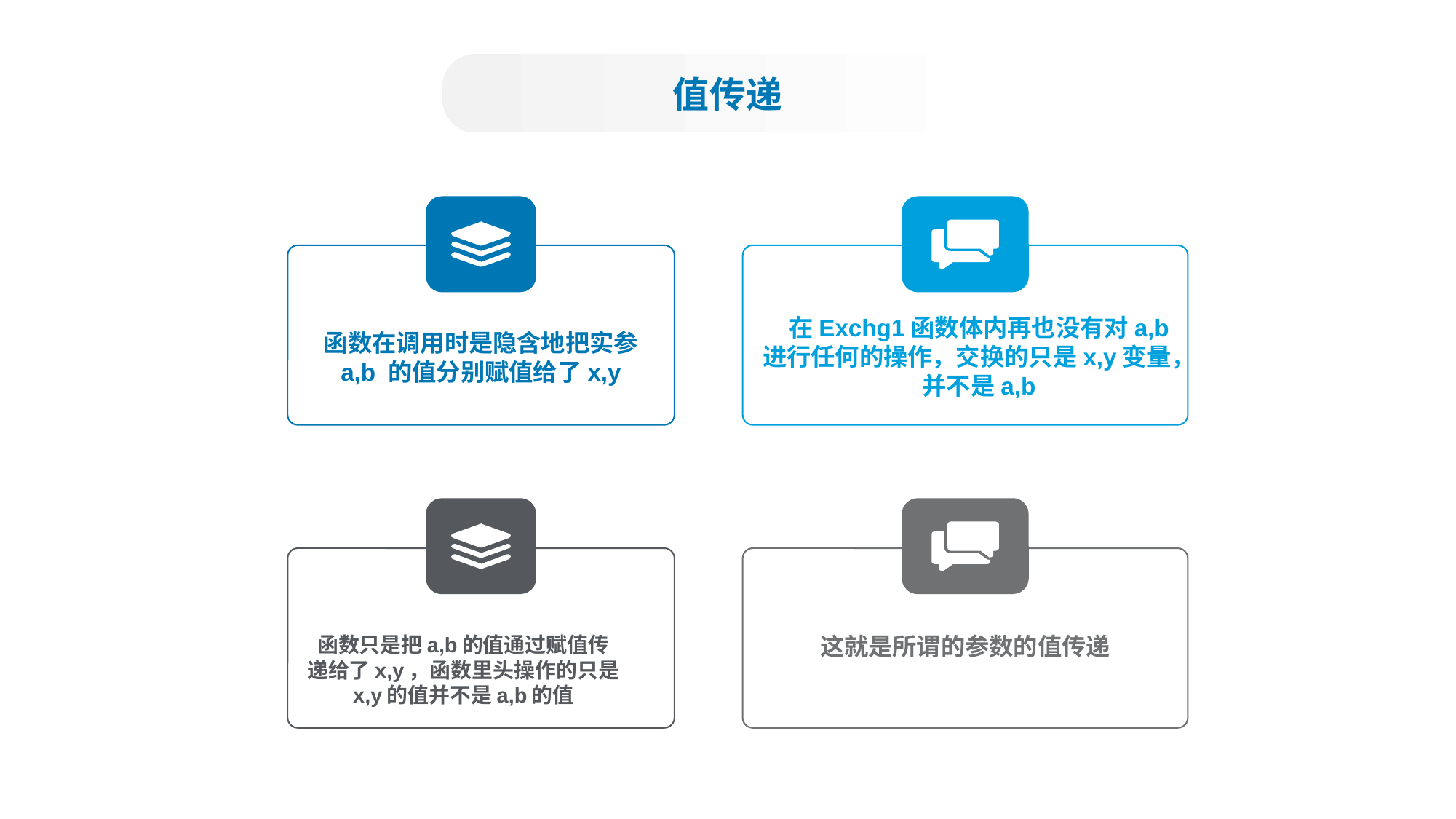

值传递

在Exchg1函数体内再也没有对a,b
进行任何的操作，交换的只是x,y变量，
并不是a,b

函数在调用时是隐含地把实参
a,b 的值分别赋值给了x,y

这就是所谓的参数的值传递

函数只是把a,b的值通过赋值传
递给了x,y，函数里头操作的只是
x,y的值并不是a,b的值